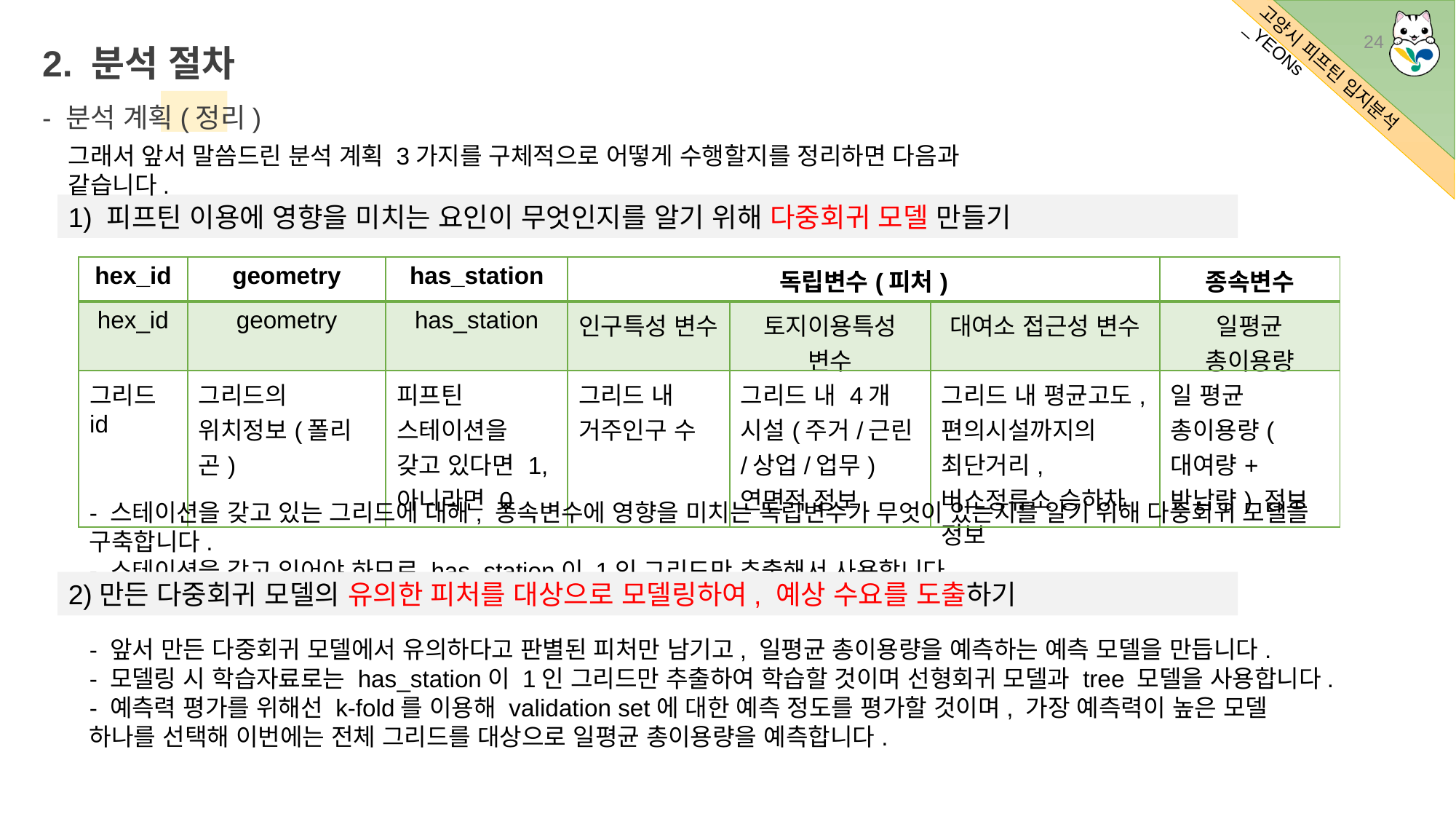

2. 분석 절차
- 분석 계획(정리)
24

그래서 앞서 말씀드린 분석 계획 3가지를 구체적으로 어떻게 수행할지를 정리하면 다음과 같습니다.
1) 피프틴 이용에 영향을 미치는 요인이 무엇인지를 알기 위해 다중회귀 모델 만들기
| hex\_id | geometry | has\_station | 독립변수(피처) |  |  | 종속변수 |
| --- | --- | --- | --- | --- | --- | --- |
| hex\_id | geometry | has\_station | 인구특성 변수 | 토지이용특성 변수 | 대여소 접근성 변수 | 일평균 총이용량 |
| 그리드 id | 그리드의 위치정보(폴리곤) | 피프틴 스테이션을 갖고 있다면 1, 아니라면 0 | 그리드 내 거주인구 수 | 그리드 내 4개 시설(주거/근린/상업/업무) 연면적 정보 | 그리드 내 평균고도, 편의시설까지의 최단거리, 버스정류소 승하차 정보 | 일 평균 총이용량(대여량+반납량) 정보 |
- 스테이션을 갖고 있는 그리드에 대해, 종속변수에 영향을 미치는 독립변수가 무엇이 있는지를 알기 위해 다중회귀 모델을 구축합니다.
- 스테이션을 갖고 있어야 하므로 has_station이 1인 그리드만 추출해서 사용합니다.
2)만든 다중회귀 모델의 유의한 피처를 대상으로 모델링하여, 예상 수요를 도출하기
- 앞서 만든 다중회귀 모델에서 유의하다고 판별된 피처만 남기고, 일평균 총이용량을 예측하는 예측 모델을 만듭니다.
- 모델링 시 학습자료로는 has_station이 1인 그리드만 추출하여 학습할 것이며 선형회귀 모델과 tree 모델을 사용합니다.
- 예측력 평가를 위해선 k-fold를 이용해 validation set에 대한 예측 정도를 평가할 것이며, 가장 예측력이 높은 모델 하나를 선택해 이번에는 전체 그리드를 대상으로 일평균 총이용량을 예측합니다.